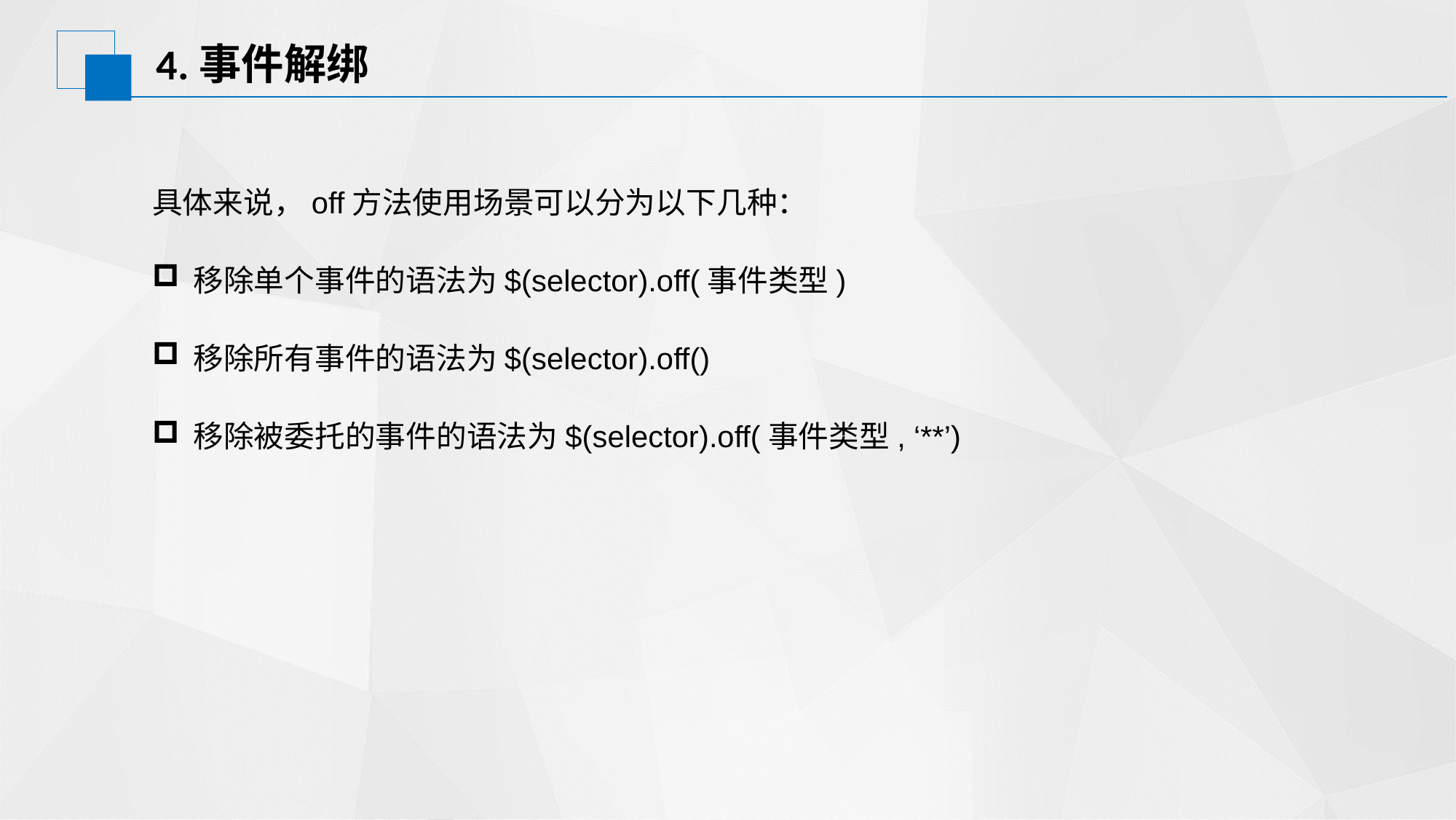

# 4.事件解绑
具体来说，off方法使用场景可以分为以下几种：
移除单个事件的语法为$(selector).off(事件类型)
移除所有事件的语法为$(selector).off()
移除被委托的事件的语法为$(selector).off(事件类型, ‘**’)